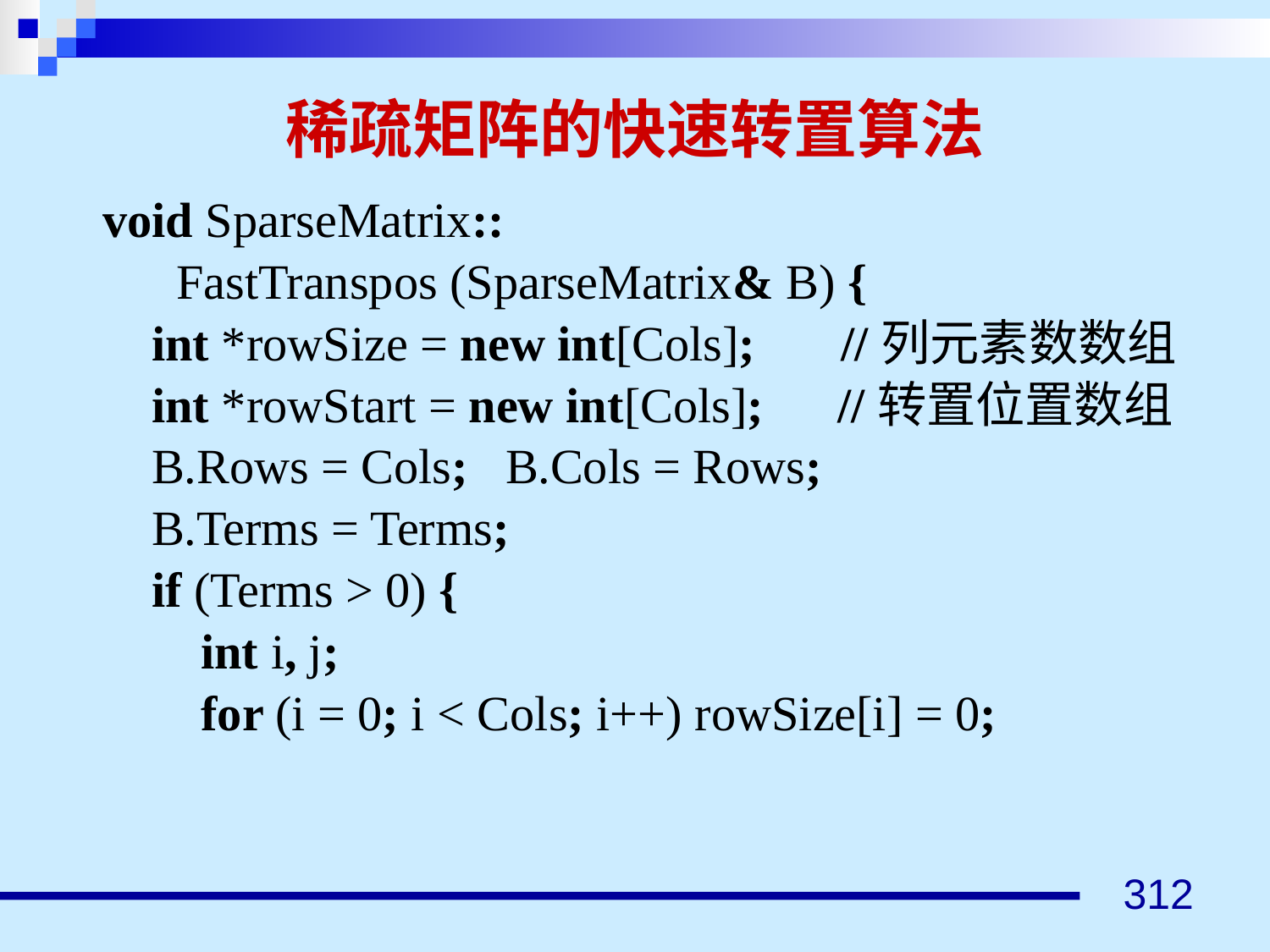

# 稀疏矩阵的快速转置算法
void SparseMatrix::
      FastTranspos (SparseMatrix& B) {
    int *rowSize = new int[Cols];       //列元素数数组
    int *rowStart = new int[Cols];      //转置位置数组
    B.Rows = Cols;   B.Cols = Rows;
    B.Terms = Terms;
    if (Terms > 0) {
        int i, j;
        for (i = 0; i < Cols; i++) rowSize[i] = 0;
312